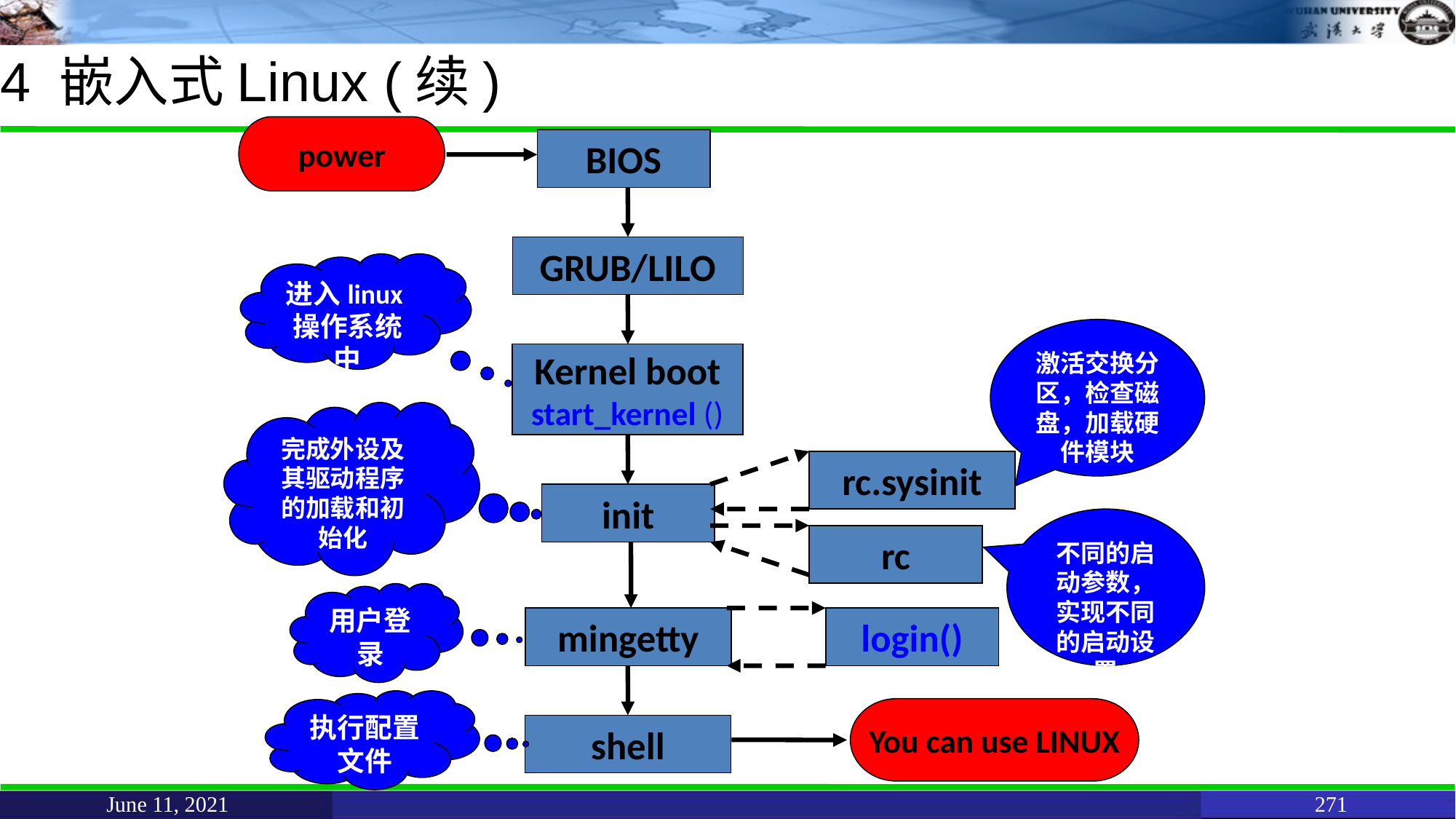

# 4 嵌入式Linux (续)
power
BIOS

GRUB/LILO
进入linux操作系统中

激活交换分区，检查磁盘，加载硬件模块
Kernel boot
start_kernel ()
完成外设及其驱动程序的加载和初始化

rc.sysinit
init

不同的启动参数，实现不同的启动设置

rc

用户登录
mingetty

login()

执行配置文件
You can use LINUX
shell

June 11, 2021

271